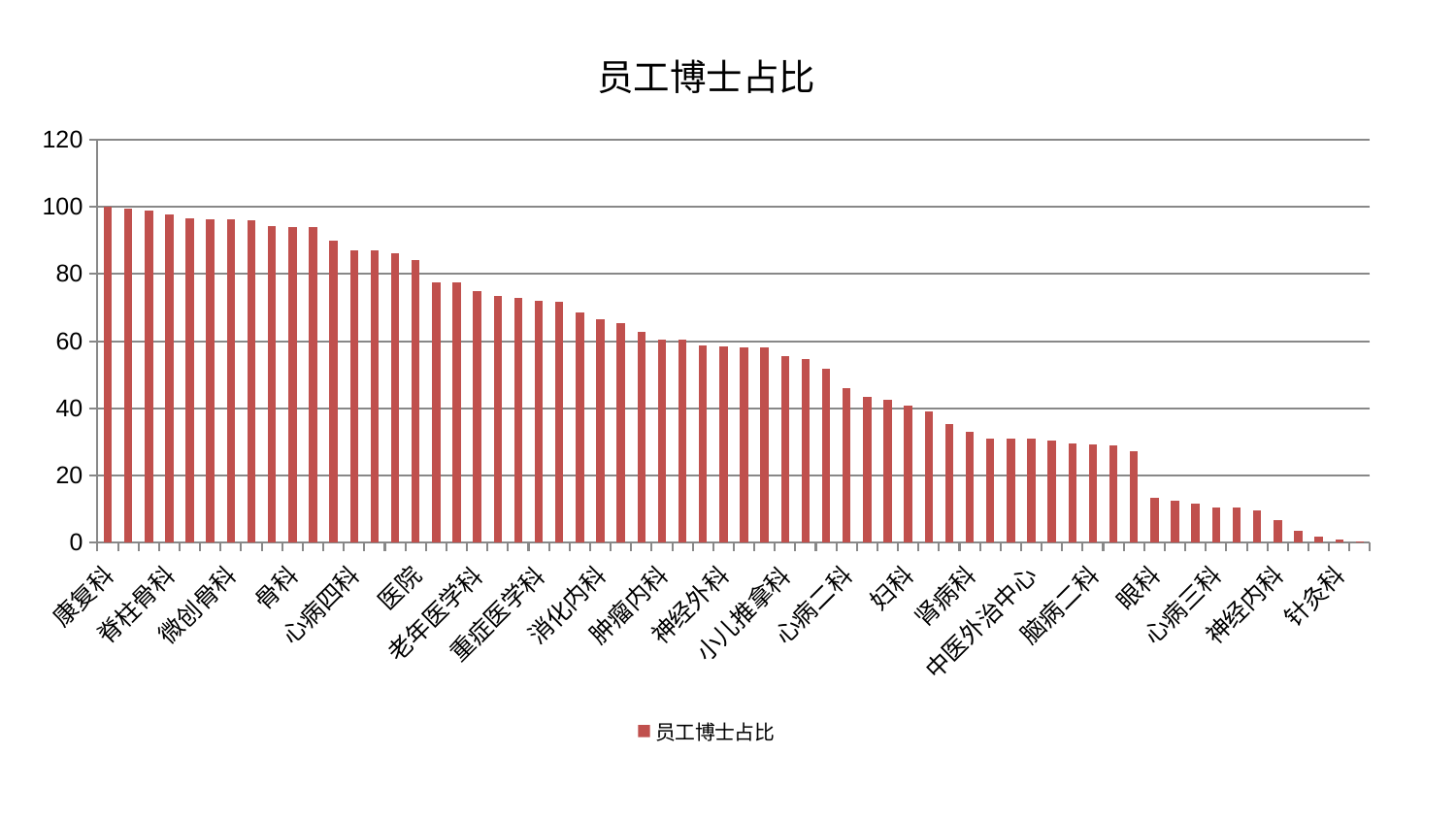

### Chart: 员工博士占比

| Category | 员工博士占比 |
|---|---|
| 康复科 | 100.0 |
| 肝胆外科 | 99.365010674118 |
| 乳腺甲状腺外科 | 98.93920574802662 |
| 脊柱骨科 | 97.80667279139679 |
| 脑病一科 | 96.47781801412586 |
| 关节骨科 | 96.32316109681024 |
| 微创骨科 | 96.26294608571668 |
| 耳鼻喉科 | 96.10442092653398 |
| 身心医学科 | 94.1931159935731 |
| 骨科 | 93.91140250849337 |
| 创伤骨科 | 93.90748757002625 |
| 口腔科 | 89.90111008513074 |
| 心病四科 | 87.06032620074446 |
| 儿科 | 86.93861813544756 |
| 心血管内科 | 86.06717707449964 |
| 医院 | 84.22865283232846 |
| 西区重症医学科 | 77.51111896026089 |
| 东区肾病科 | 77.3996804519184 |
| 老年医学科 | 74.79130915992546 |
| 男科 | 73.34692717234496 |
| 周围血管科 | 72.78531207763865 |
| 重症医学科 | 72.12785582313437 |
| 妇科妇二科合并 | 71.80850604443793 |
| 肛肠科 | 68.55823263621845 |
| 消化内科 | 66.39168611176669 |
| 脾胃病科 | 65.27051240561859 |
| 小儿骨科 | 62.71944766583677 |
| 肿瘤内科 | 60.56140838098594 |
| 显微骨科 | 60.40766001037509 |
| 综合内科 | 58.66616920167712 |
| 神经外科 | 58.55146086580331 |
| 泌尿外科 | 58.26941850541109 |
| 东区重症医学科 | 58.1860978750989 |
| 小儿推拿科 | 55.54513713584285 |
| 推拿科 | 54.61381522543902 |
| 妇二科 | 51.91590094291541 |
| 心病二科 | 45.97799316539032 |
| 风湿病科 | 43.31948434529775 |
| 治未病中心 | 42.44563227429515 |
| 妇科 | 40.77556665915012 |
| 肝病科 | 39.03636050045575 |
| 脾胃科消化科合并 | 35.262049218692006 |
| 肾病科 | 32.942920177740376 |
| 胸外科 | 31.116653762212785 |
| 血液科 | 30.88143864412022 |
| 中医外治中心 | 30.880930659520505 |
| 中医经典科 | 30.266896397815525 |
| 心病一科 | 29.43609798110745 |
| 脑病二科 | 29.291890669607426 |
| 肾脏内科 | 28.942848781255094 |
| 美容皮肤科 | 27.336905116757627 |
| 眼科 | 13.406320929297548 |
| 产科 | 12.339111698627844 |
| 运动损伤骨科 | 11.632349237399522 |
| 心病三科 | 10.580257296245916 |
| 普通外科 | 10.430675267124458 |
| 皮肤科 | 9.594554670692789 |
| 神经内科 | 6.8171725905353115 |
| 内分泌科 | 3.5958263185429855 |
| 脑病三科 | 1.8248833701495977 |
| 针灸科 | 1.0304444093190457 |
| 呼吸内科 | 0.2901362104839647 |
163